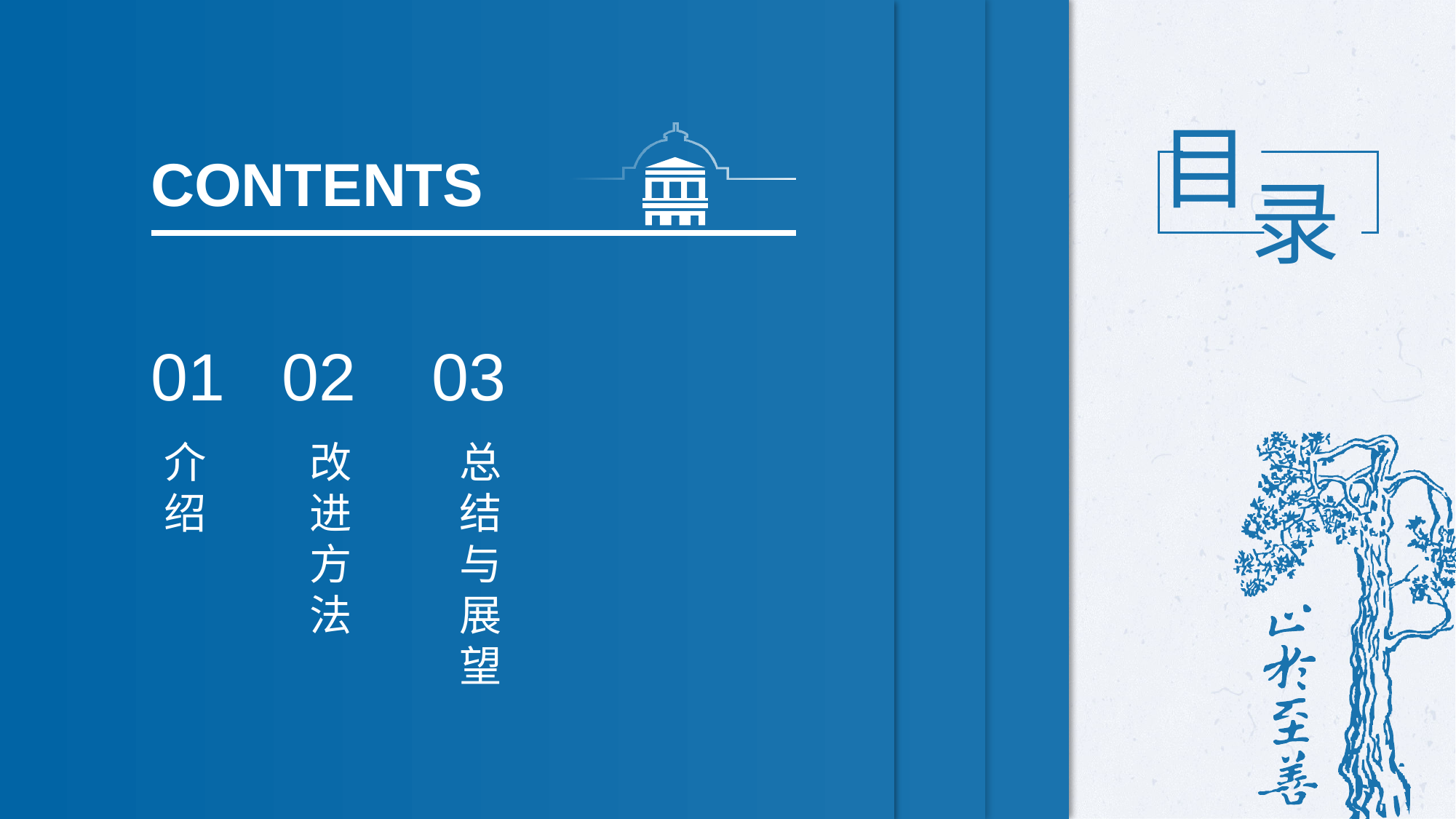

目

录

CONTENTS
01
介绍
02
改进方法
03
总结与展望